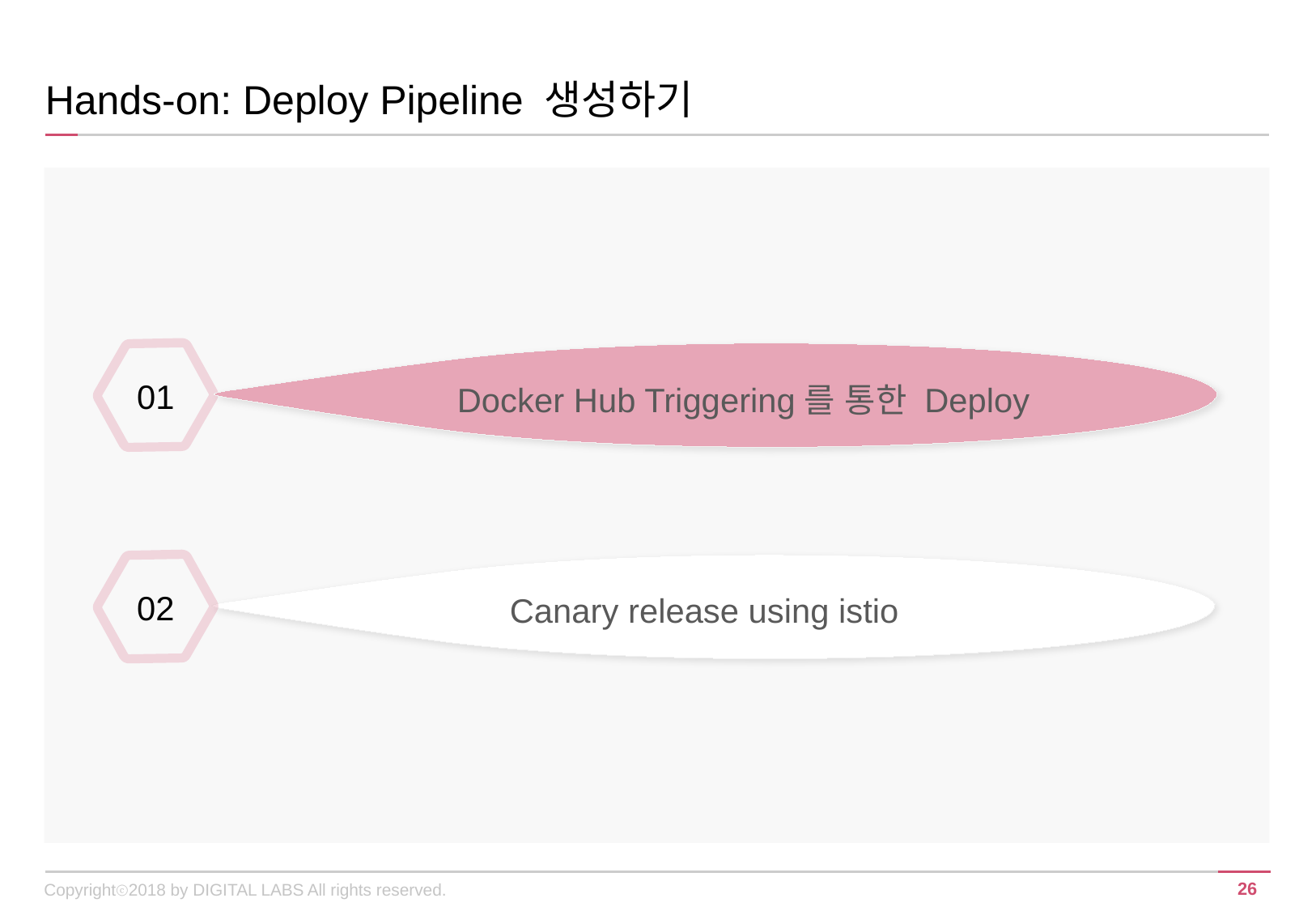

Hands-on: Deploy Pipeline 생성하기

Docker Hub Triggering를 통한 Deploy
01

02
Canary release using istio
Copyrightⓒ2018 by DIGITAL LABS All rights reserved.